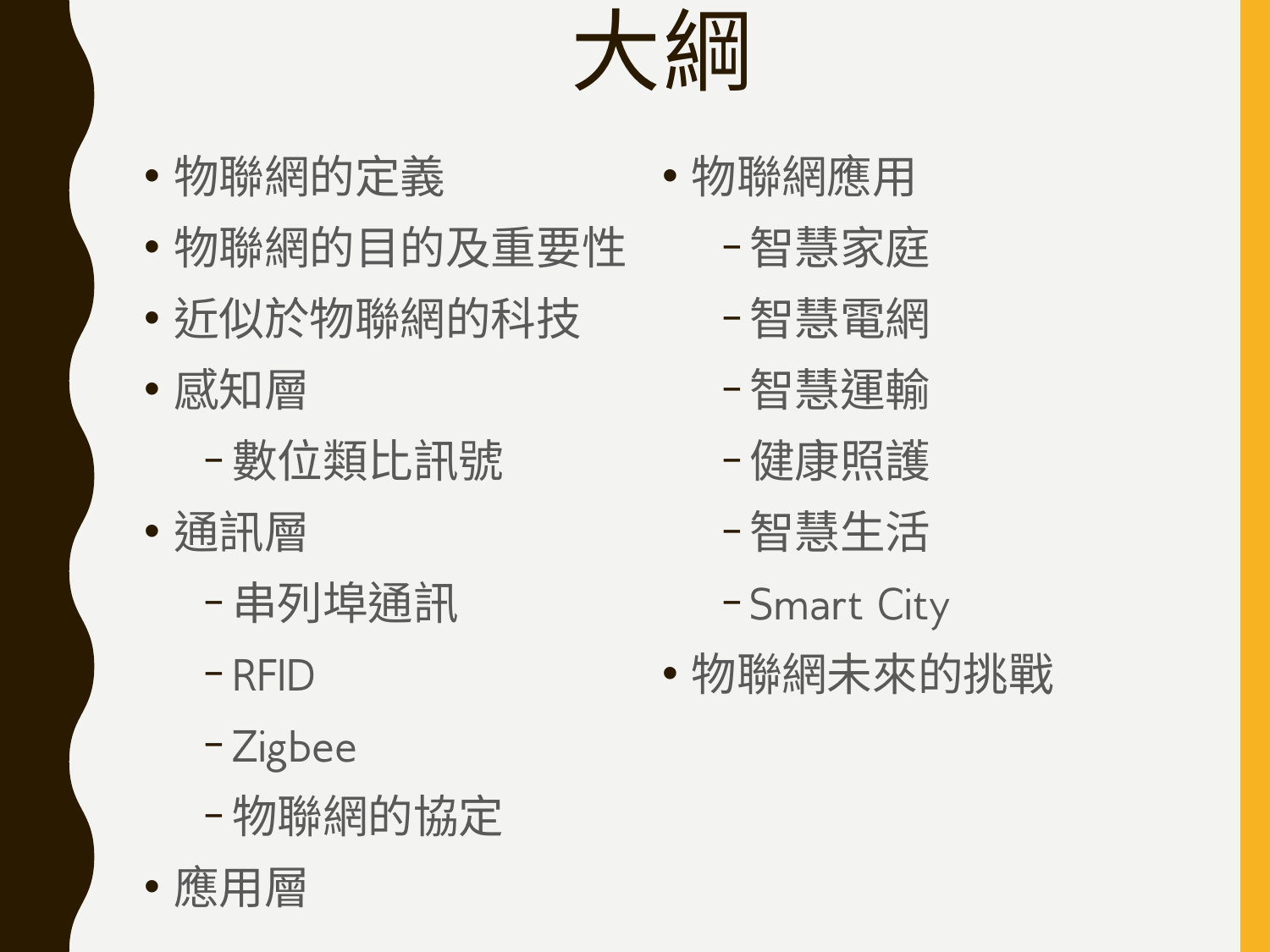

# 大綱
物聯網的定義
物聯網的目的及重要性
近似於物聯網的科技
感知層
數位類比訊號
通訊層
串列埠通訊
RFID
Zigbee
物聯網的協定
應用層
物聯網應用
智慧家庭
智慧電網
智慧運輸
健康照護
智慧生活
Smart City
物聯網未來的挑戰